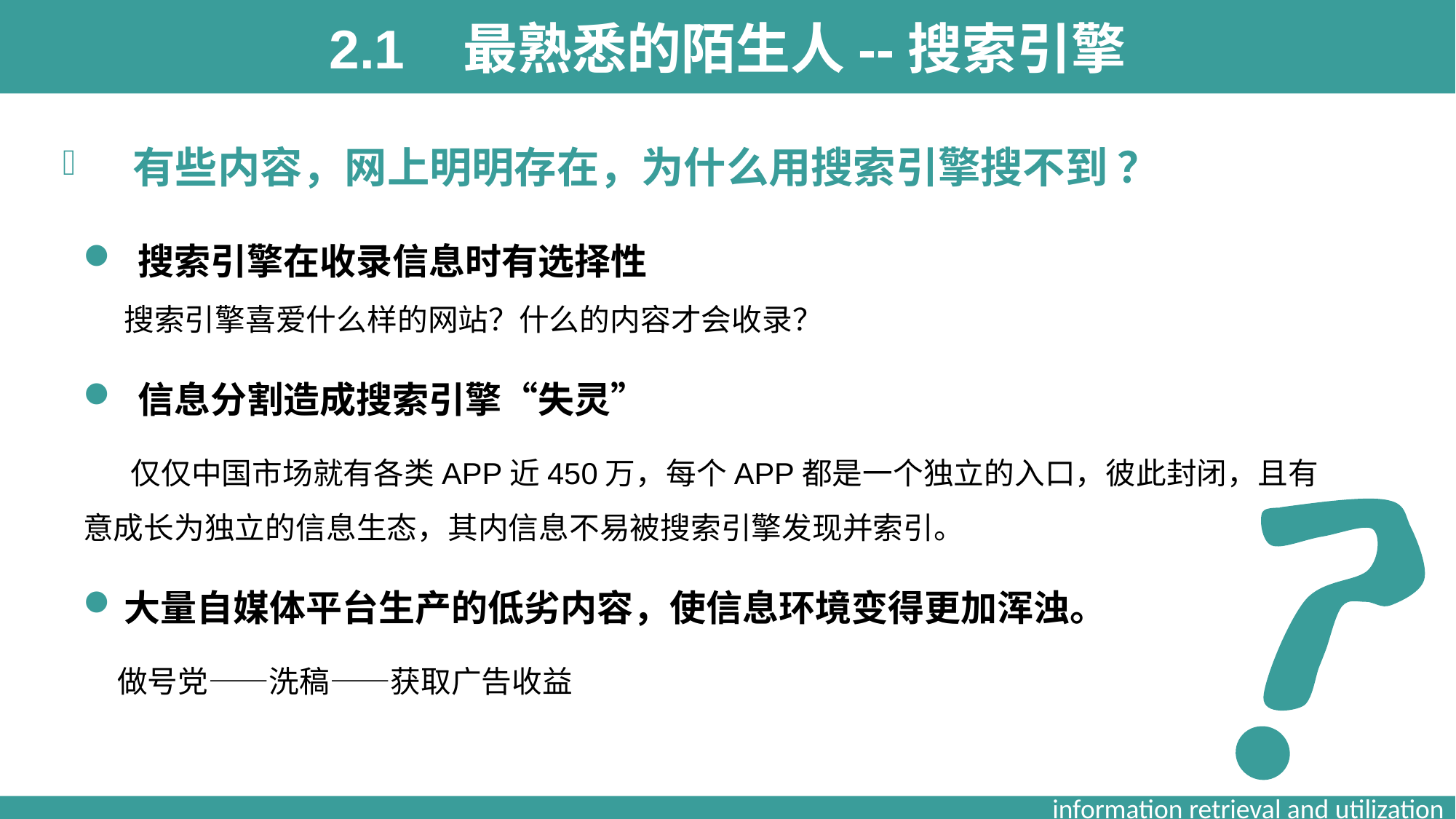

2.1   最熟悉的陌生人--搜索引擎
   有些内容，网上明明存在，为什么用搜索引擎搜不到 ？

搜索引擎在收录信息时有选择性
     搜索引擎喜爱什么样的网站？什么的内容才会收录？
信息分割造成搜索引擎“失灵”
      仅仅中国市场就有各类APP近450万，每个APP都是一个独立的入口，彼此封闭，且有意成长为独立的信息生态，其内信息不易被搜索引擎发现并索引。
大量自媒体平台生产的低劣内容，使信息环境变得更加浑浊。
    做号党——洗稿——获取广告收益

information retrieval and utilization